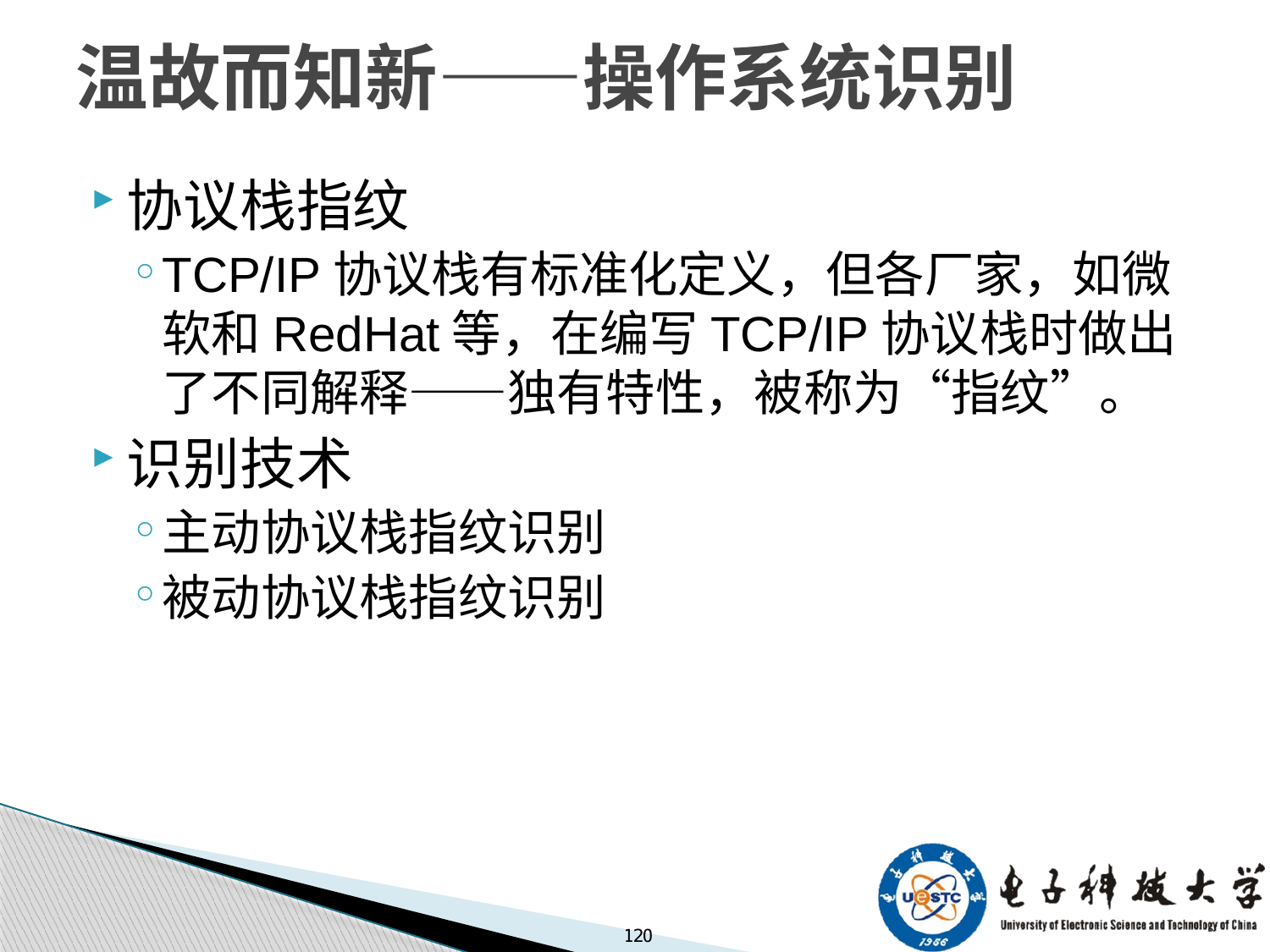

# 温故而知新——操作系统识别
协议栈指纹
TCP/IP协议栈有标准化定义，但各厂家，如微软和RedHat等，在编写TCP/IP协议栈时做出了不同解释——独有特性，被称为“指纹”。
识别技术
主动协议栈指纹识别
被动协议栈指纹识别

120